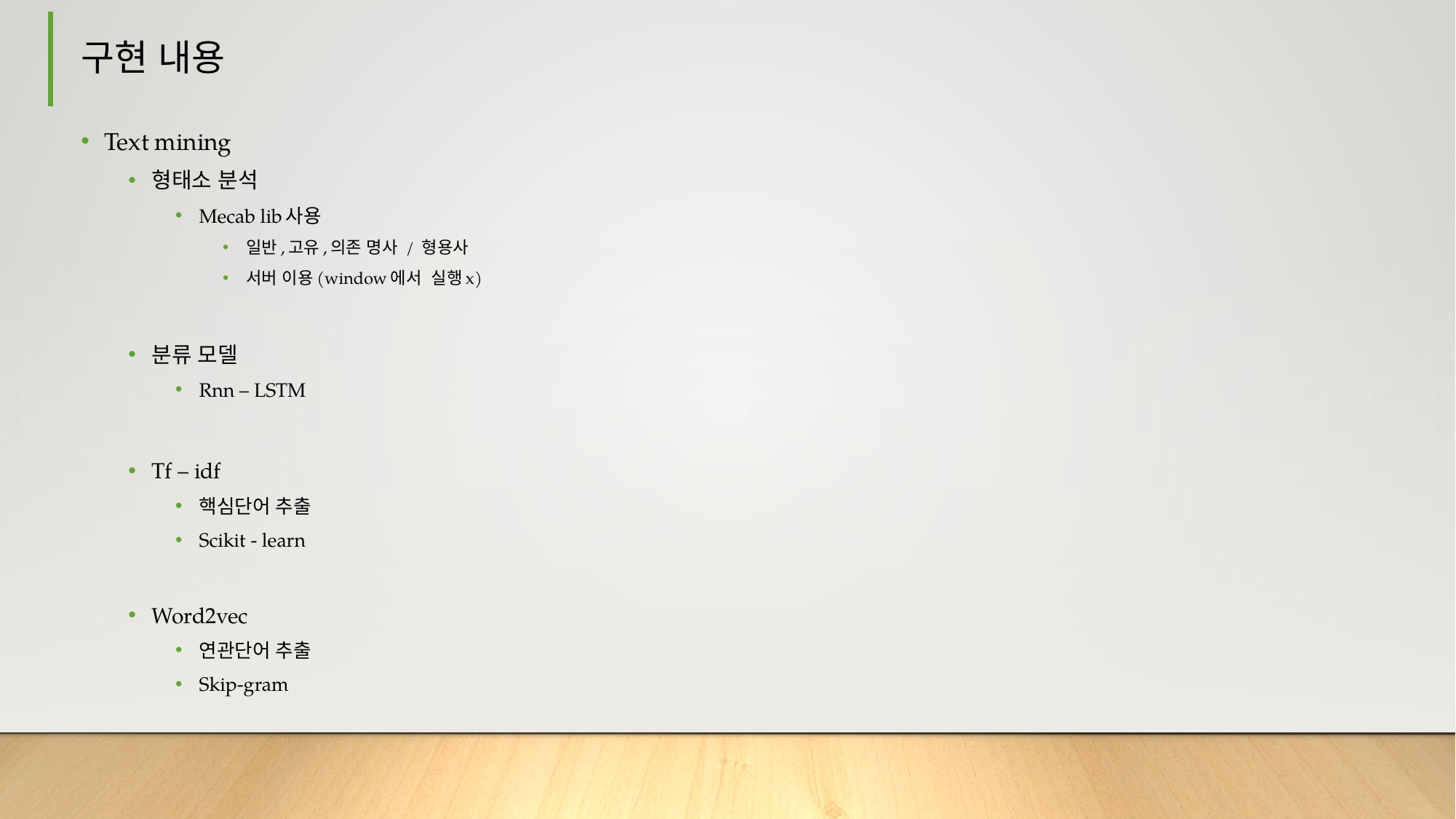

# 구현 내용
Text mining
형태소 분석
Mecab lib사용
일반,고유,의존 명사 / 형용사
서버 이용(window에서  실행x)

분류 모델
Rnn – LSTM

Tf – idf
핵심단어 추출
Scikit - learn

Word2vec
연관단어 추출
Skip-gram